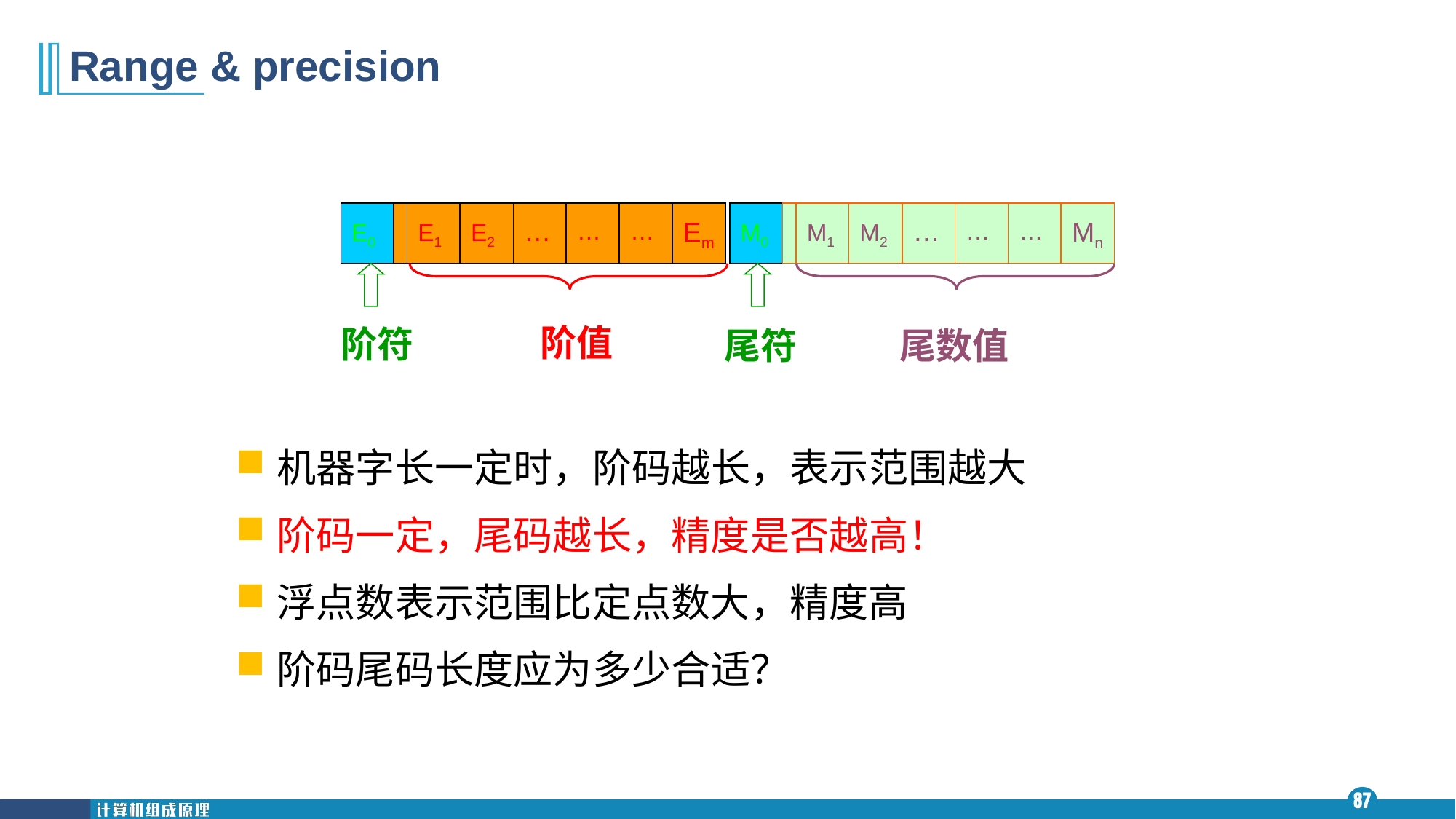

# Range & precision
E0

E1
E2
…
…
…
Em
M0

M1
M2
…
…
…
Mn

阶符

 阶值

尾数值

尾符
机器字长一定时，阶码越长，表示范围越大
阶码一定，尾码越长，精度是否越高！
浮点数表示范围比定点数大，精度高
阶码尾码长度应为多少合适？